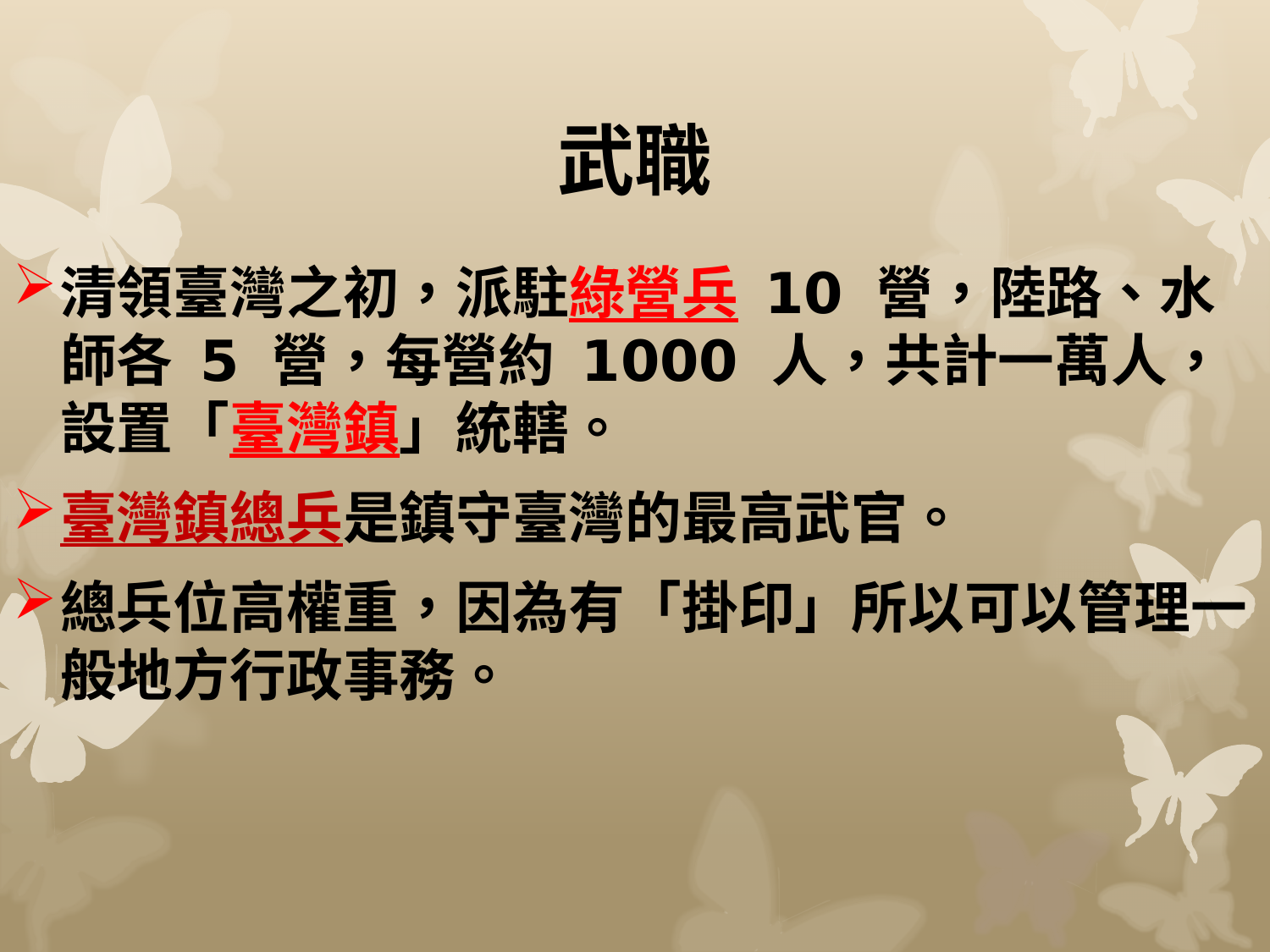

# 武職
清領臺灣之初，派駐綠營兵 10 營，陸路、水師各 5 營，每營約 1000 人，共計一萬人，設置「臺灣鎮」統轄。
臺灣鎮總兵是鎮守臺灣的最高武官。
總兵位高權重，因為有「掛印」所以可以管理一般地方行政事務。